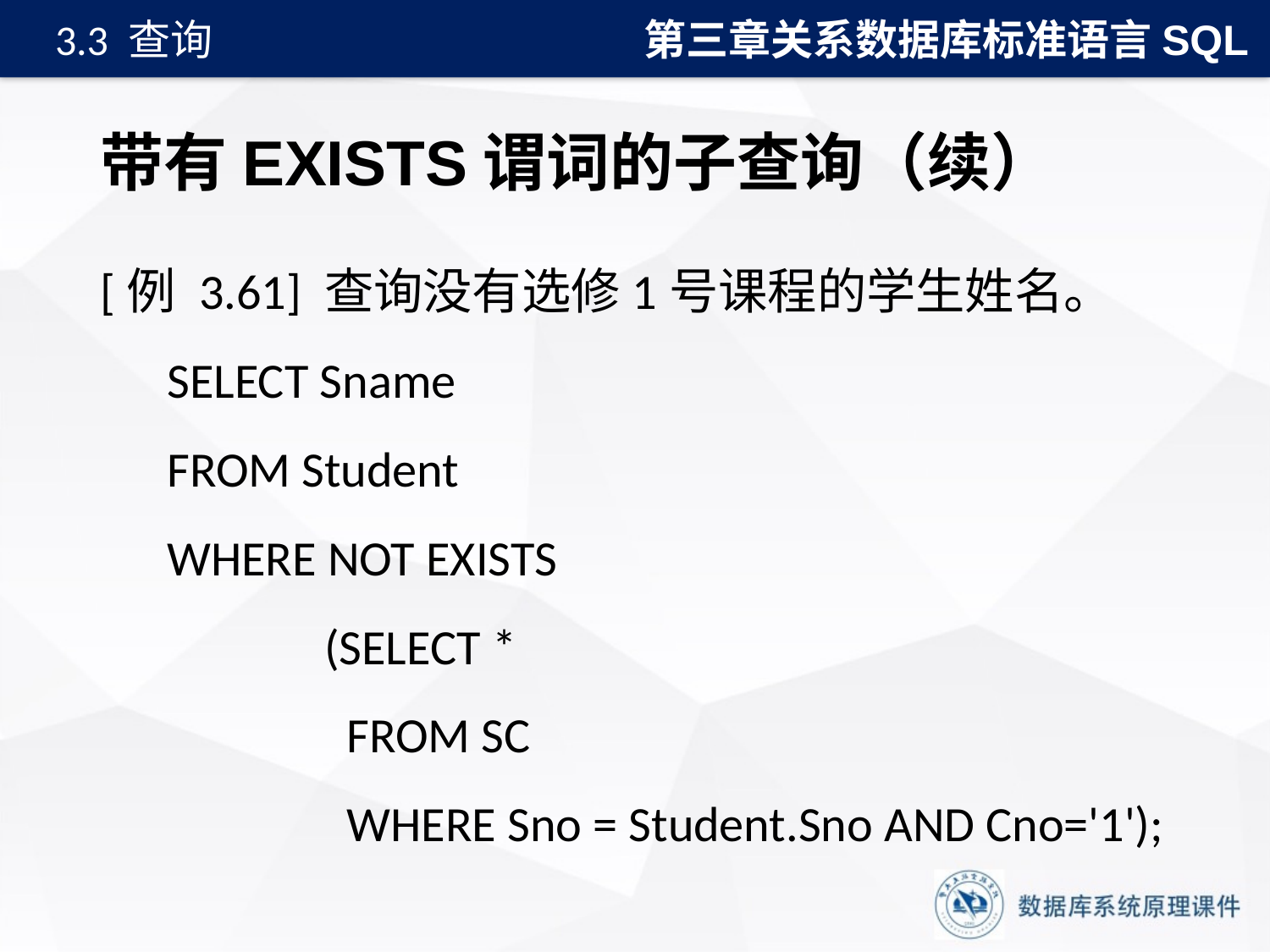

第三章关系数据库标准语言SQL
3.3 查询
# 带有EXISTS谓词的子查询（续）
[例 3.61] 查询没有选修1号课程的学生姓名。
      SELECT Sname
      FROM Student
      WHERE NOT EXISTS
                    (SELECT *
                      FROM SC
                      WHERE Sno = Student.Sno AND Cno='1');